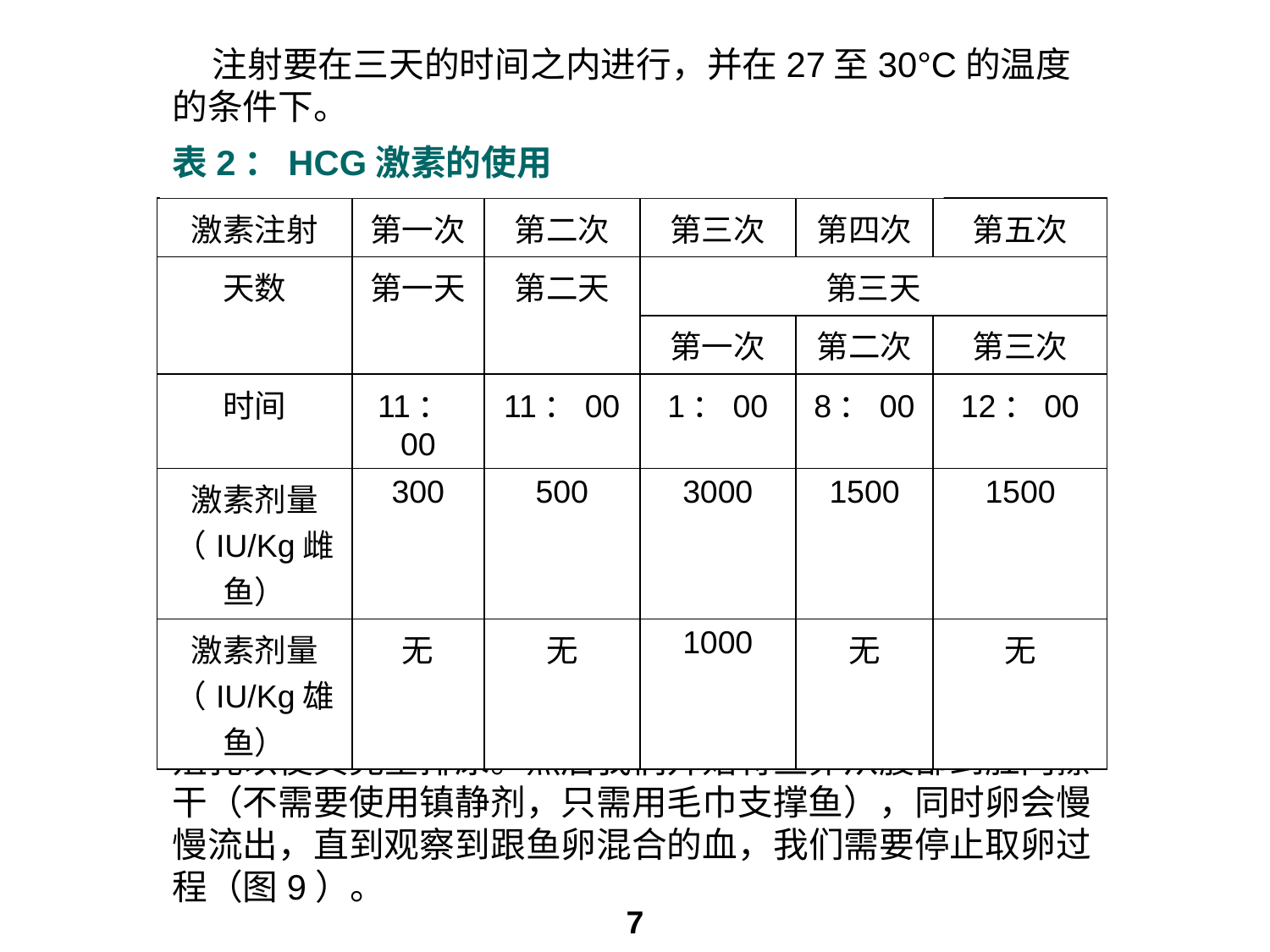

注射要在三天的时间之内进行，并在27至30°C的温度的条件下。
表2：HCG激素的使用
| 激素注射 | 第一次 | 第二次 | 第三次 | 第四次 | 第五次 |
| --- | --- | --- | --- | --- | --- |
| 天数 | 第一天 | 第二天 | 第三天 |  |  |
|  |  |  | 第一次 | 第二次 | 第三次 |
| 时间 | 11：00 | 11：00 | 1：00 | 8：00 | 12：00 |
| 激素剂量 （IU/Kg雌鱼） | 300 | 500 | 3000 | 1500 | 1500 |
| 激素剂量 （IU/Kg雄鱼） | 无 | 无 | 1000 | 无 | 无 |
3.3 排卵和受精
    排卵：当雌性到达可以孵化卵的阶段时，我们必须将其从鱼缸中取出，并用柔软的毛巾擦拭身体，特别是轻轻擦拭生殖孔以使其完全排尿。然后我们开始将鱼卵从腹部到肛门擦干（不需要使用镇静剂，只需用毛巾支撑鱼），同时卵会慢慢流出，直到观察到跟鱼卵混合的血，我们需要停止取卵过程（图9）。
7